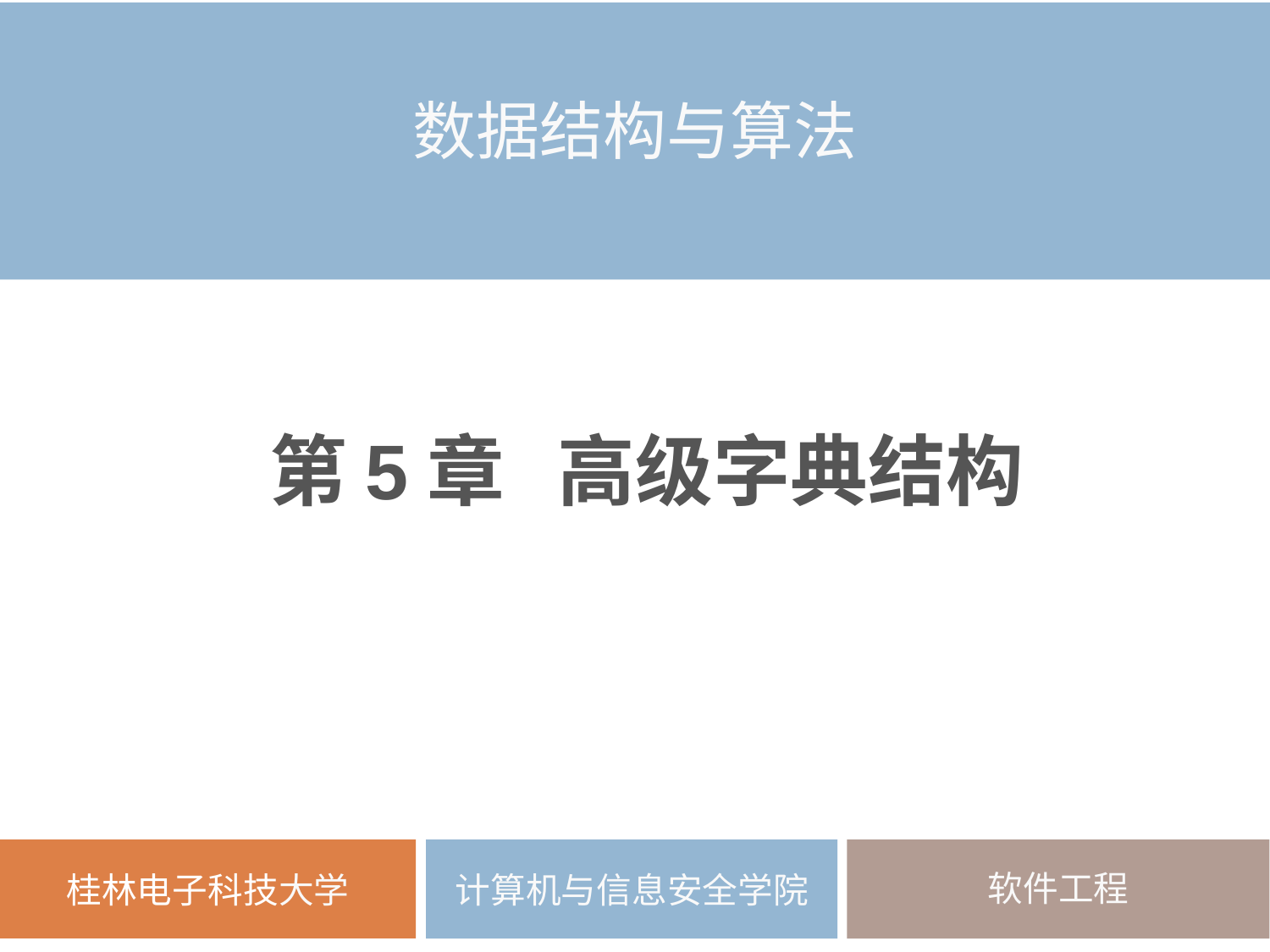

数据结构与算法

第5章   高级字典结构

计算机与信息安全学院

软件工程

桂林电子科技大学